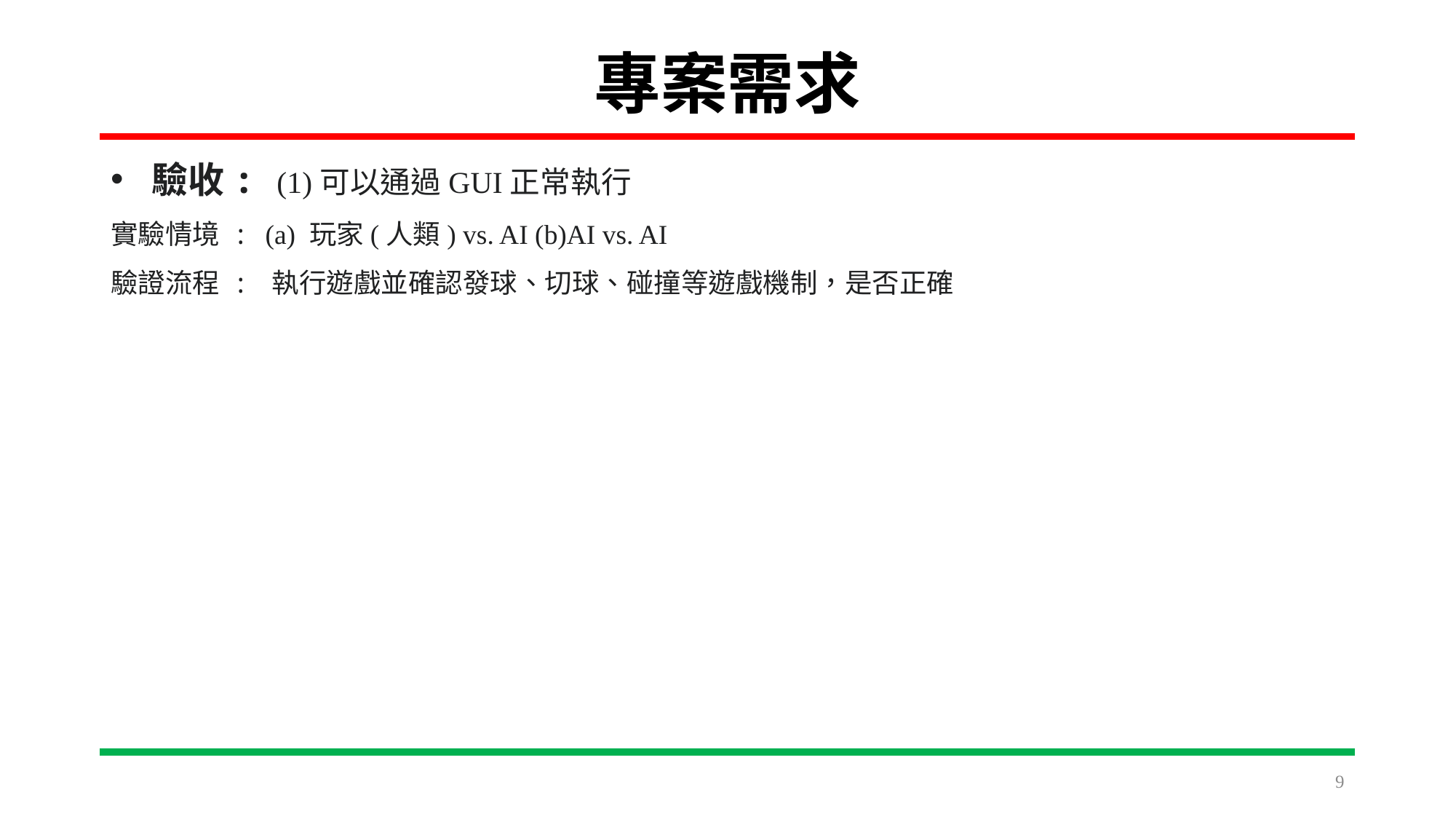

# 專案需求
驗收: (1)可以通過GUI正常執行
實驗情境 : (a) 玩家(人類) vs. AI (b)AI vs. AI
驗證流程 : 執行遊戲並確認發球、切球、碰撞等遊戲機制，是否正確
9